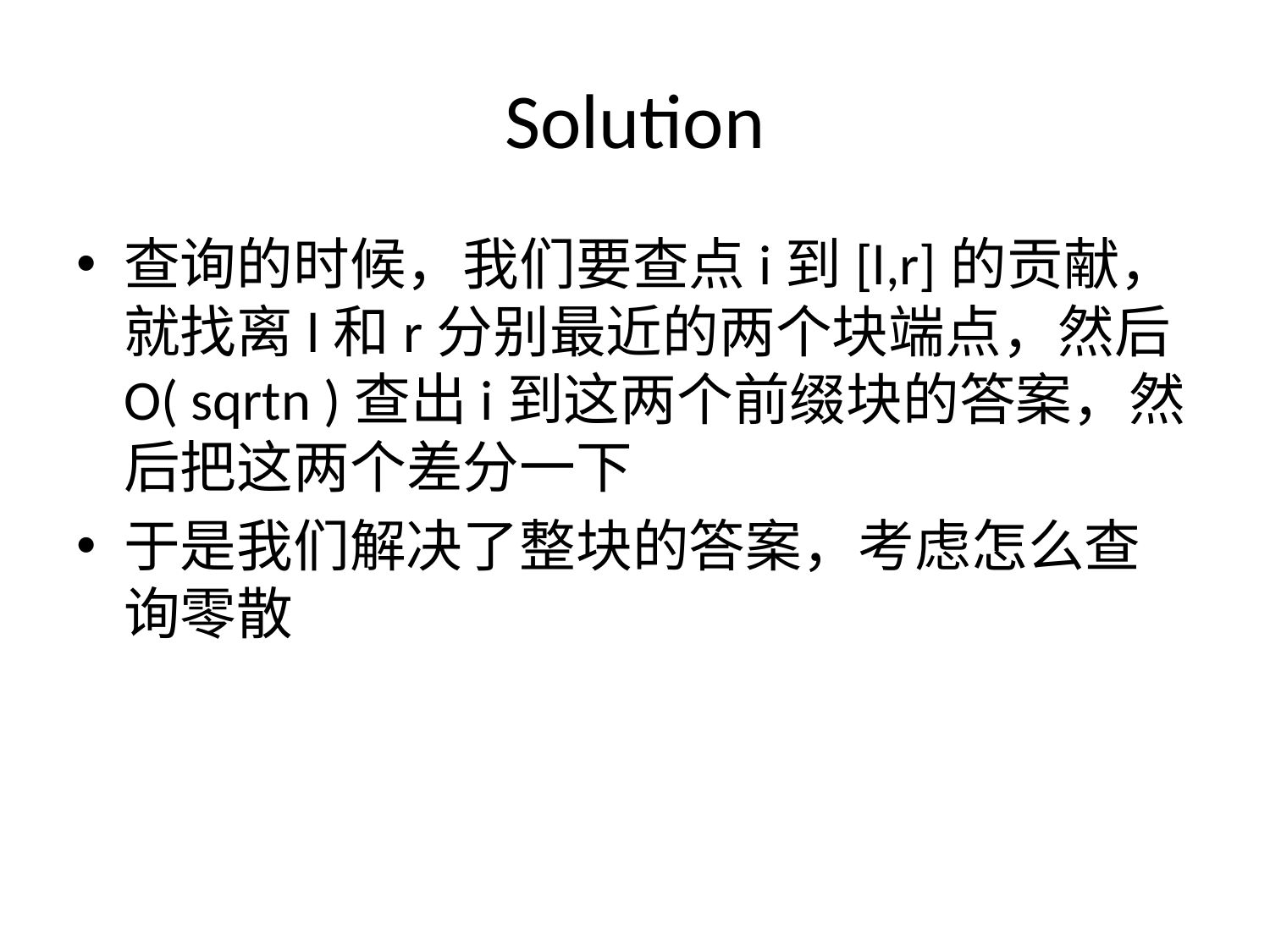

# Solution
查询的时候，我们要查点i到[l,r]的贡献，就找离l和r分别最近的两个块端点，然后O( sqrtn )查出i到这两个前缀块的答案，然后把这两个差分一下
于是我们解决了整块的答案，考虑怎么查询零散